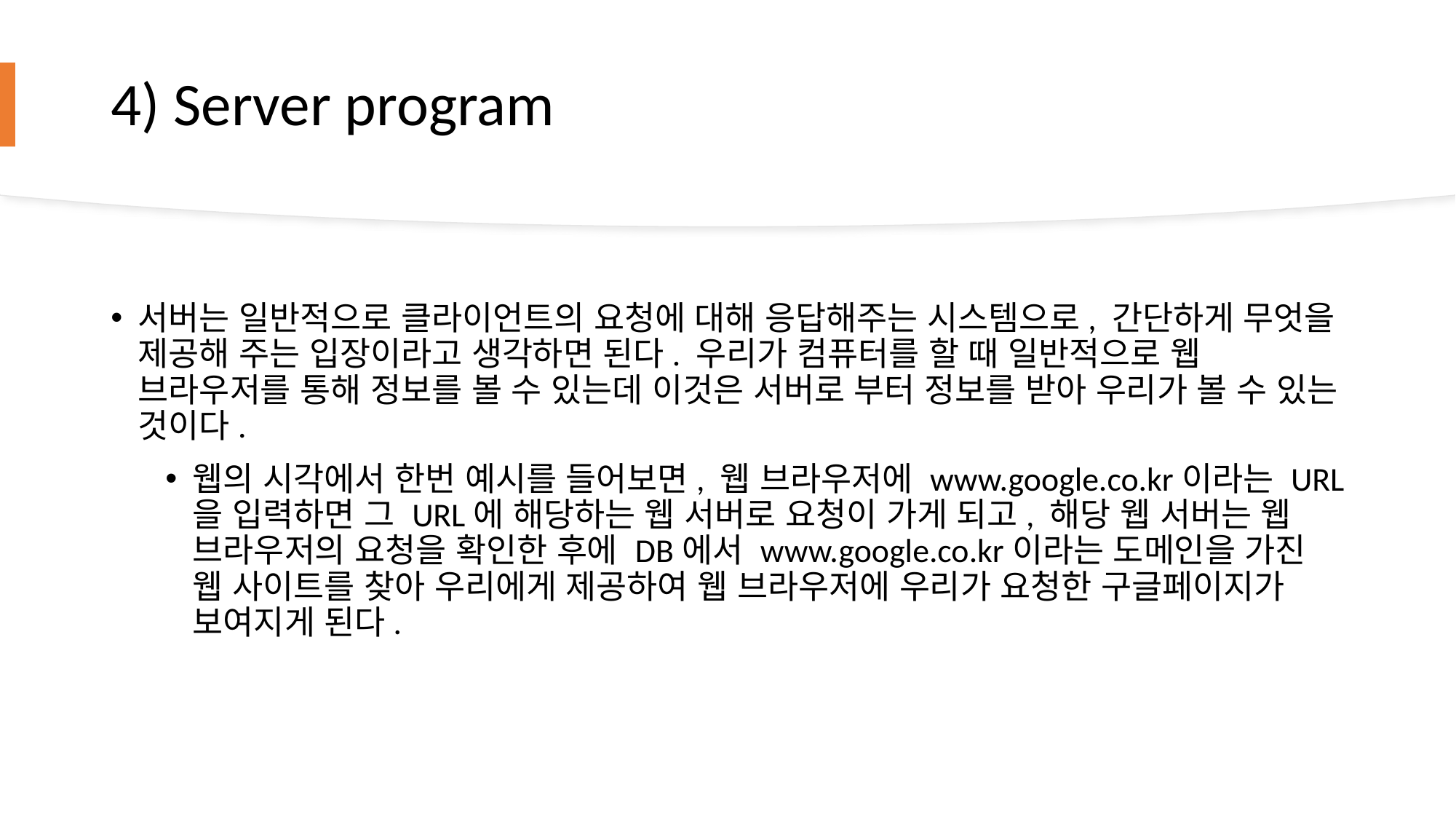

# 4) Server program

서버는 일반적으로 클라이언트의 요청에 대해 응답해주는 시스템으로, 간단하게 무엇을 제공해 주는 입장이라고 생각하면 된다. 우리가 컴퓨터를 할 때 일반적으로 웹 브라우저를 통해 정보를 볼 수 있는데 이것은 서버로 부터 정보를 받아 우리가 볼 수 있는 것이다.
웹의 시각에서 한번 예시를 들어보면, 웹 브라우저에 www.google.co.kr이라는 URL을 입력하면 그 URL에 해당하는 웹 서버로 요청이 가게 되고, 해당 웹 서버는 웹 브라우저의 요청을 확인한 후에 DB에서 www.google.co.kr이라는 도메인을 가진 웹 사이트를 찾아 우리에게 제공하여 웹 브라우저에 우리가 요청한 구글페이지가 보여지게 된다.